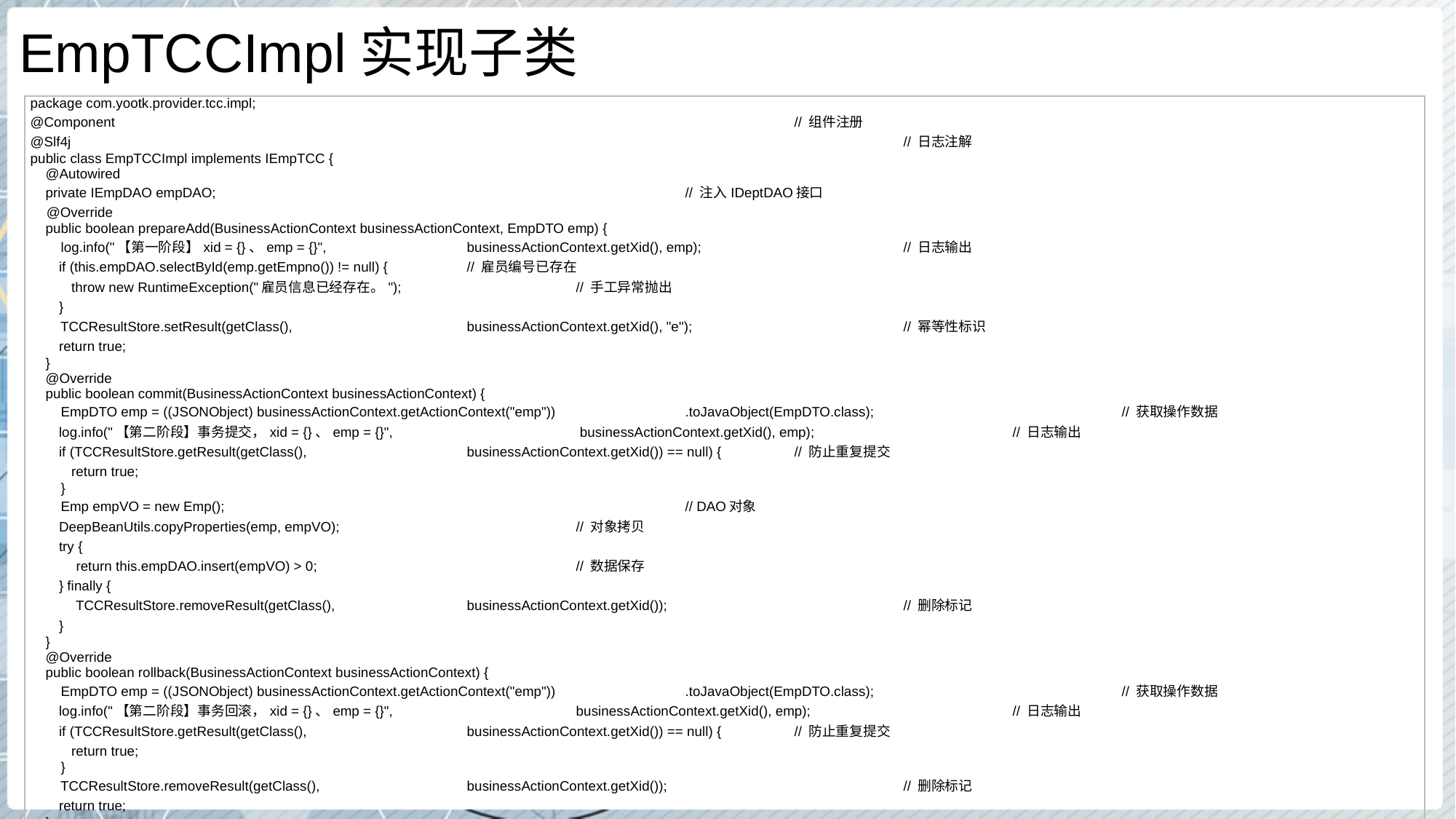

# EmpTCCImpl实现子类
| package com.yootk.provider.tcc.impl; @Component // 组件注册 @Slf4j // 日志注解 public class EmpTCCImpl implements IEmpTCC { @Autowired private IEmpDAO empDAO; // 注入IDeptDAO接口 @Override public boolean prepareAdd(BusinessActionContext businessActionContext, EmpDTO emp) { log.info("【第一阶段】xid = {}、emp = {}", businessActionContext.getXid(), emp); // 日志输出 if (this.empDAO.selectById(emp.getEmpno()) != null) { // 雇员编号已存在 throw new RuntimeException("雇员信息已经存在。"); // 手工异常抛出 } TCCResultStore.setResult(getClass(), businessActionContext.getXid(), "e"); // 幂等性标识 return true; } @Override public boolean commit(BusinessActionContext businessActionContext) { EmpDTO emp = ((JSONObject) businessActionContext.getActionContext("emp")) .toJavaObject(EmpDTO.class); // 获取操作数据 log.info("【第二阶段】事务提交，xid = {}、emp = {}", businessActionContext.getXid(), emp); // 日志输出 if (TCCResultStore.getResult(getClass(), businessActionContext.getXid()) == null) { // 防止重复提交 return true; } Emp empVO = new Emp(); // DAO对象 DeepBeanUtils.copyProperties(emp, empVO); // 对象拷贝 try { return this.empDAO.insert(empVO) > 0; // 数据保存 } finally { TCCResultStore.removeResult(getClass(), businessActionContext.getXid()); // 删除标记 } } @Override public boolean rollback(BusinessActionContext businessActionContext) { EmpDTO emp = ((JSONObject) businessActionContext.getActionContext("emp")) .toJavaObject(EmpDTO.class); // 获取操作数据 log.info("【第二阶段】事务回滚，xid = {}、emp = {}", businessActionContext.getXid(), emp); // 日志输出 if (TCCResultStore.getResult(getClass(), businessActionContext.getXid()) == null) { // 防止重复提交 return true; } TCCResultStore.removeResult(getClass(), businessActionContext.getXid()); // 删除标记 return true; } } |
| --- |